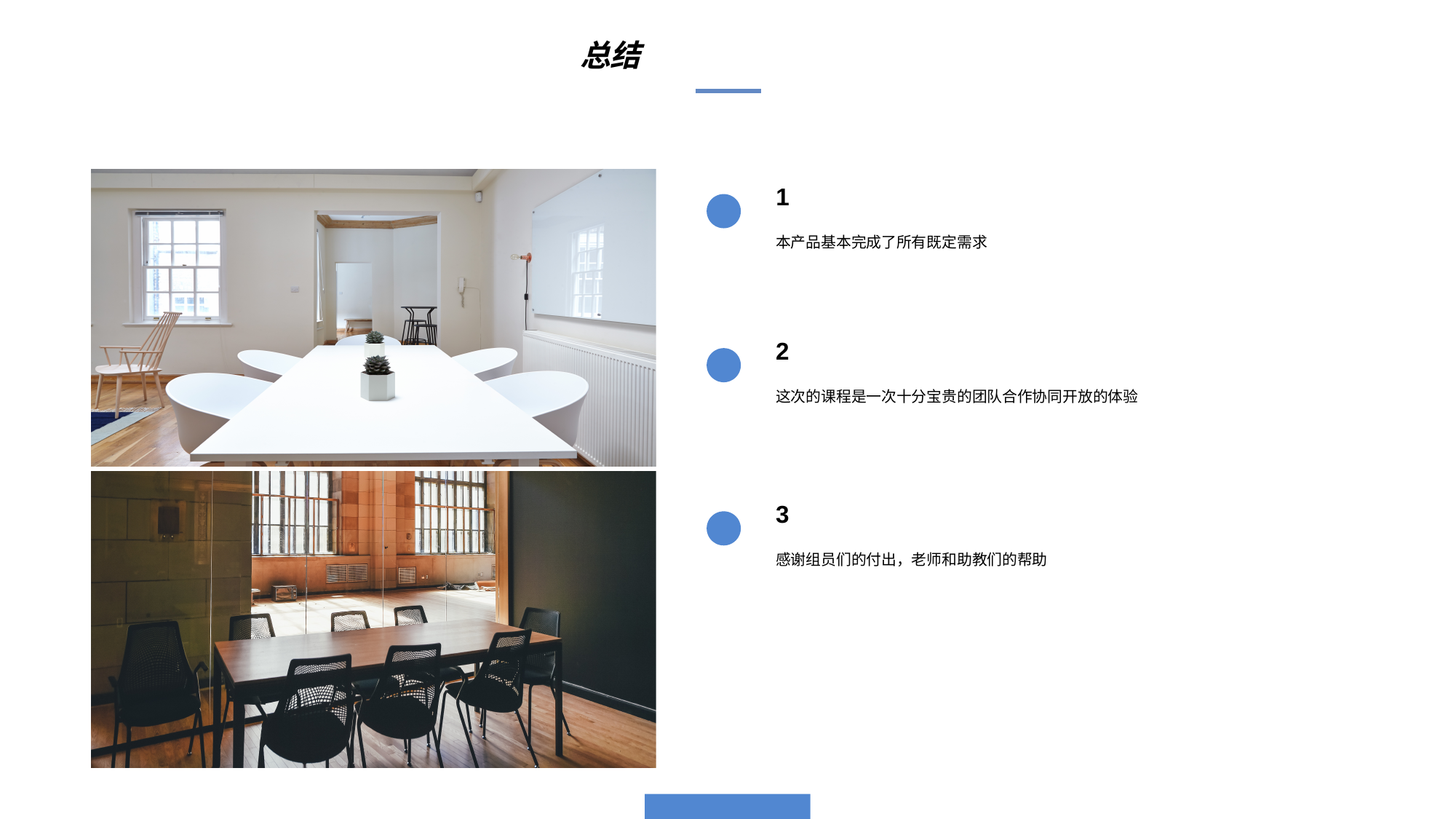

总结

1

本产品基本完成了所有既定需求
2

这次的课程是一次十分宝贵的团队合作协同开放的体验

3

感谢组员们的付出，老师和助教们的帮助